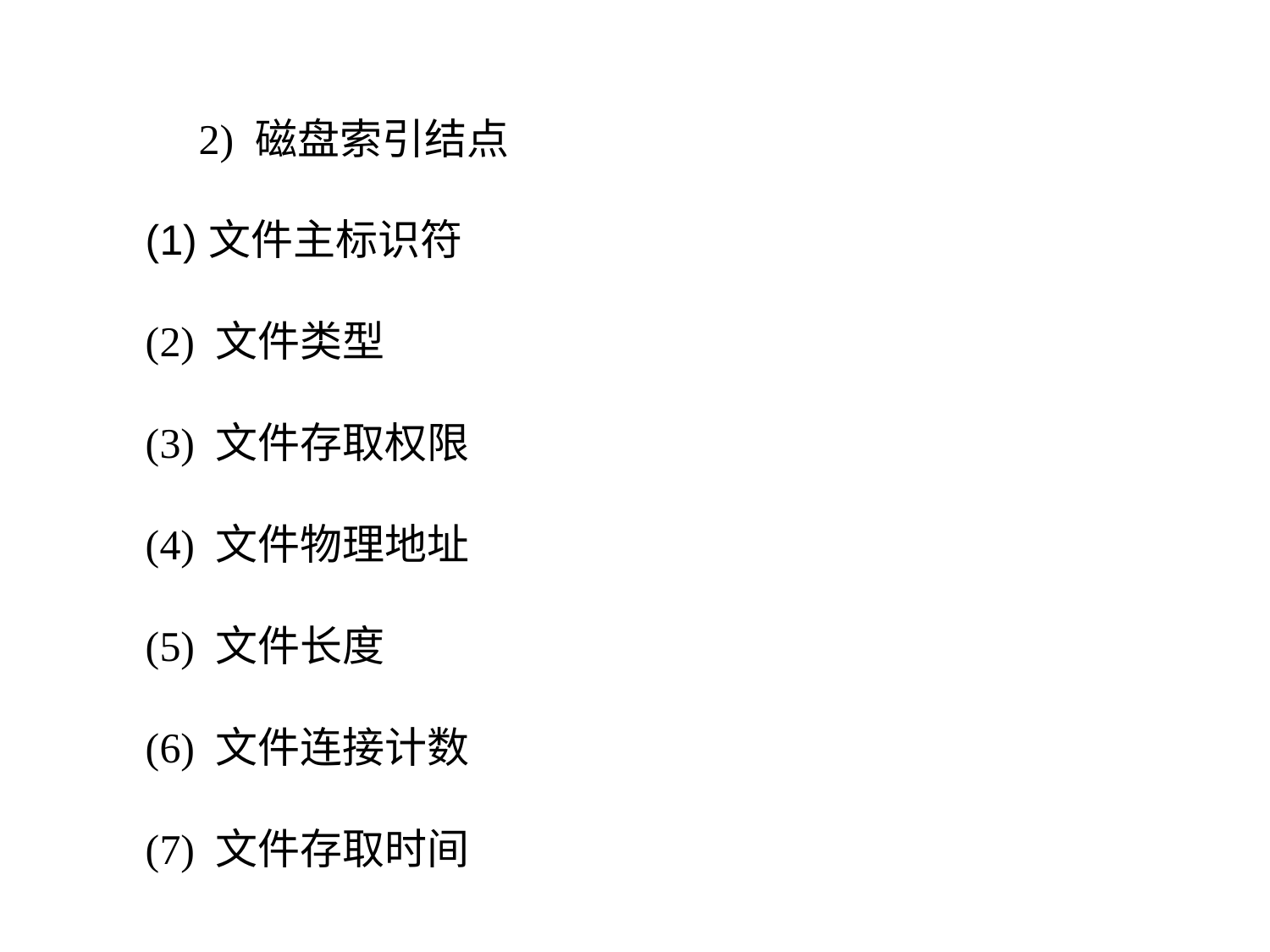

2) 磁盘索引结点
文件主标识符
(2) 文件类型
(3) 文件存取权限
(4) 文件物理地址
(5) 文件长度
(6) 文件连接计数
(7) 文件存取时间